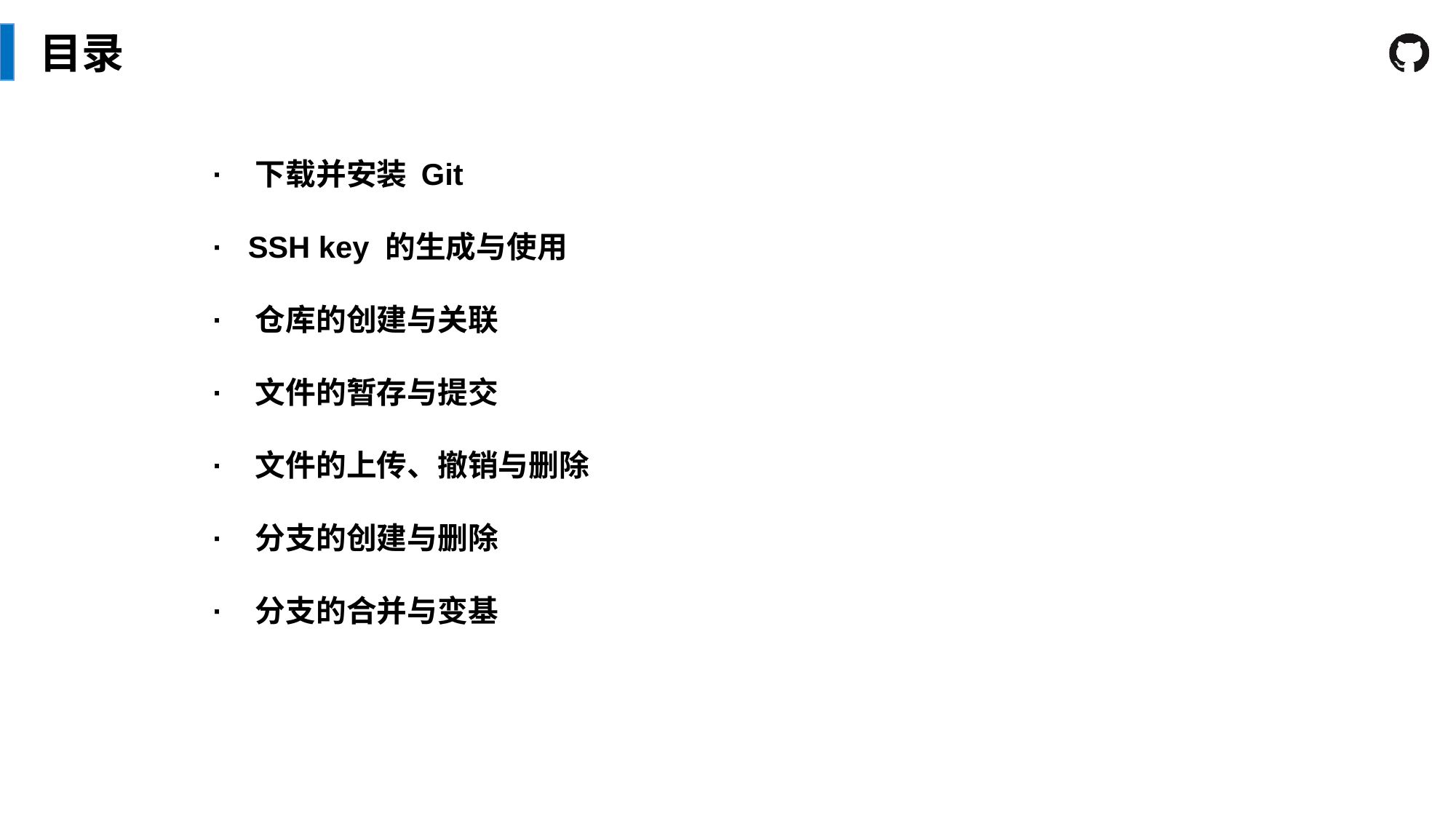

目录
·   下载并安装 Git
·   SSH key 的生成与使用
·   仓库的创建与关联
·   文件的暂存与提交
·   文件的上传、撤销与删除
·   分支的创建与删除
·   分支的合并与变基